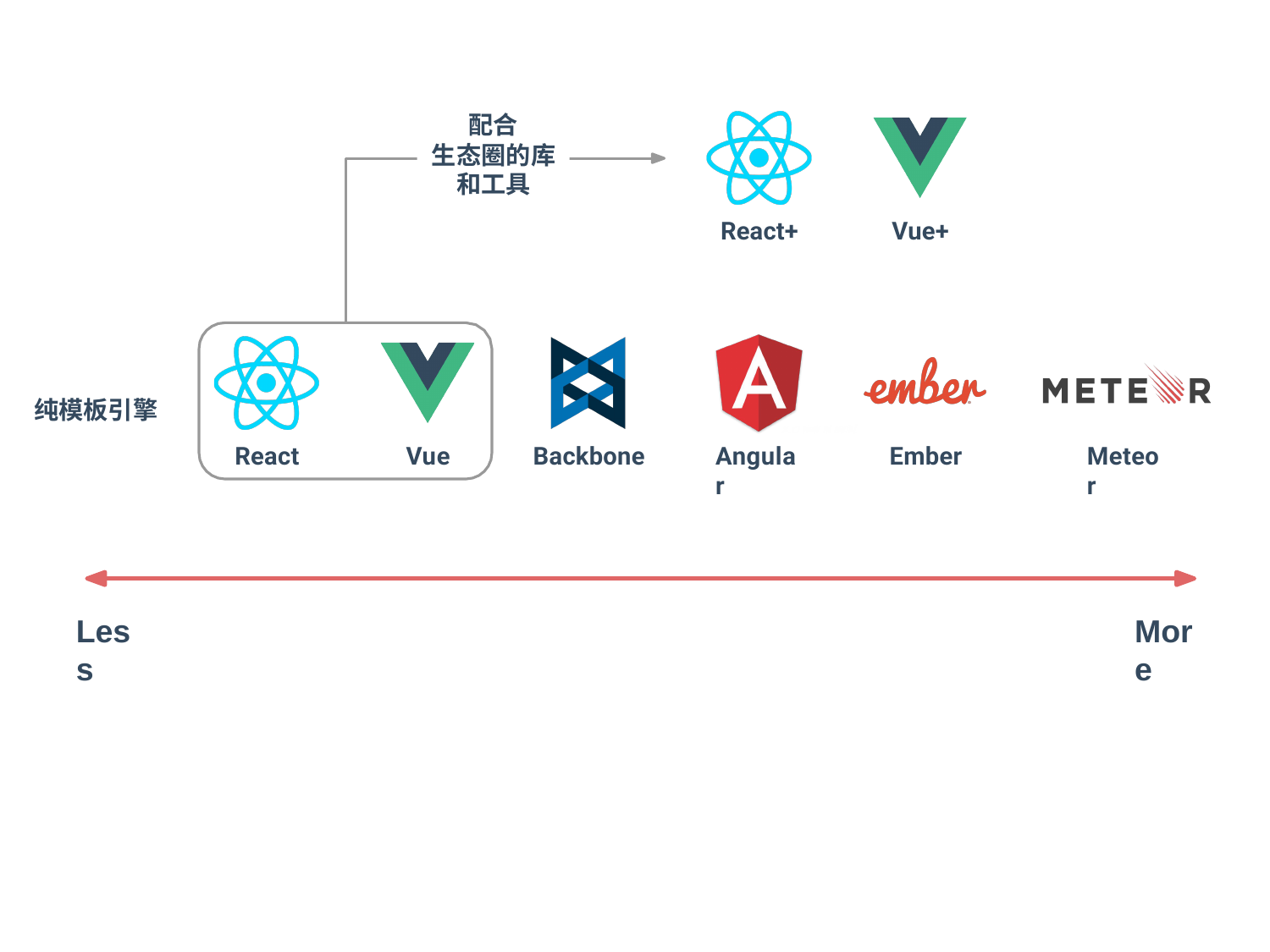

配合
生态圈的库 和工具

React+
Vue+

纯模板引擎
React
Vue
Backbone
Angular
Ember
Meteor

Less
More